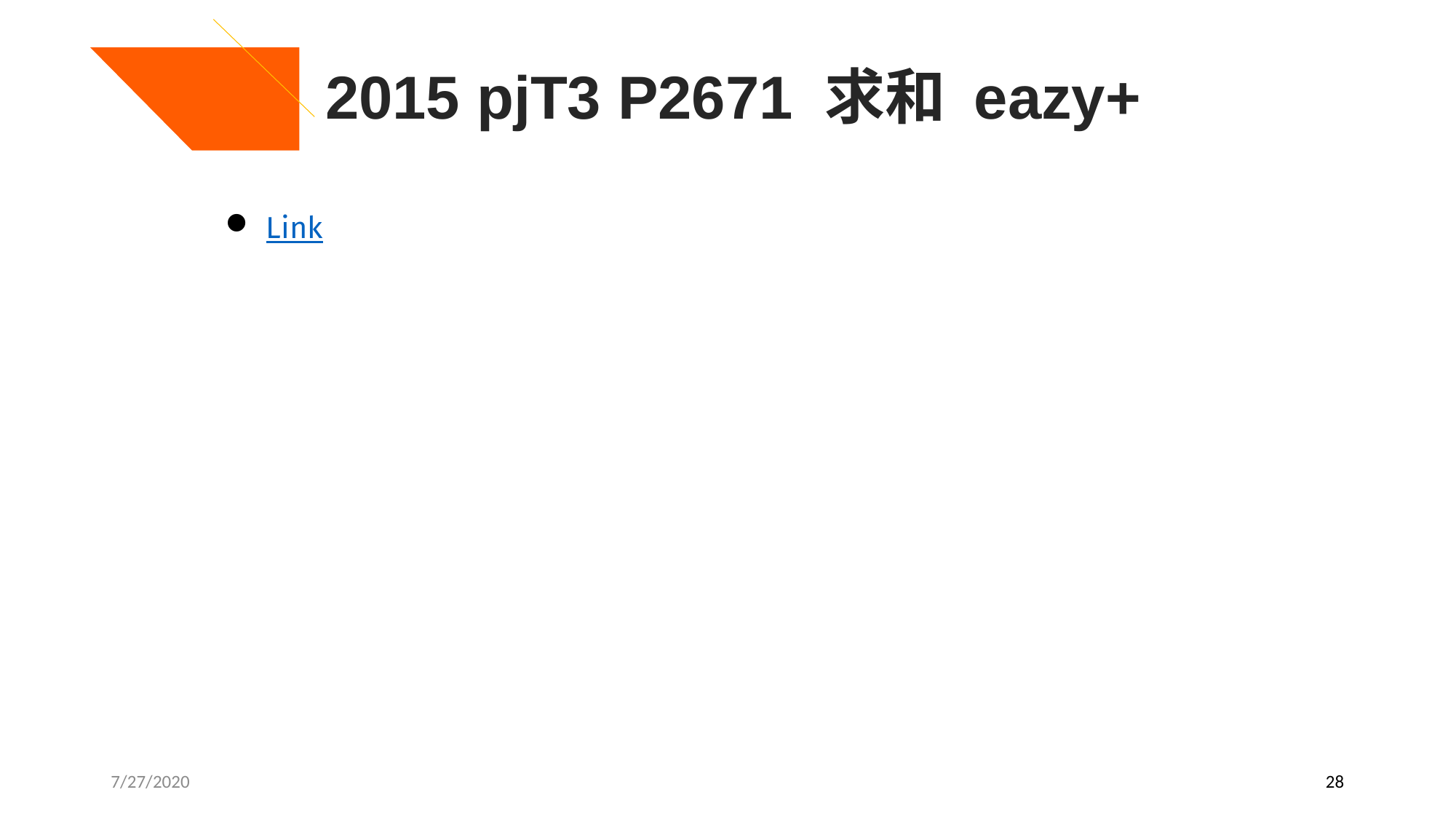

2015 pjT3 P2671 求和 eazy+
Link
7/27/2020
28